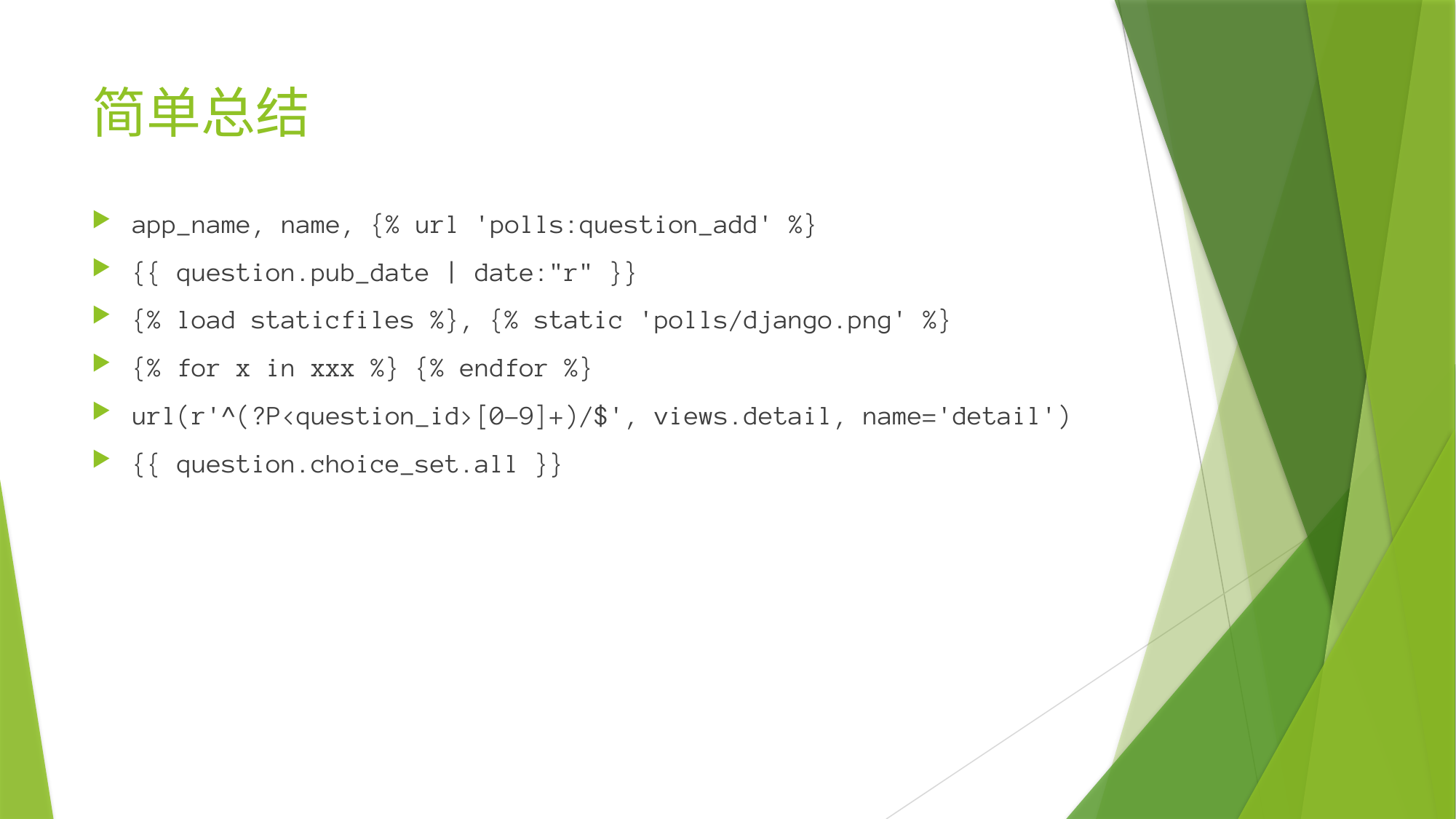

# 简单总结
app_name, name, {% url 'polls:question_add' %}
{{ question.pub_date | date:"r" }}
{% load staticfiles %}, {% static 'polls/django.png' %}
{% for x in xxx %} {% endfor %}
url(r'^(?P<question_id>[0-9]+)/$', views.detail, name='detail')
{{ question.choice_set.all }}